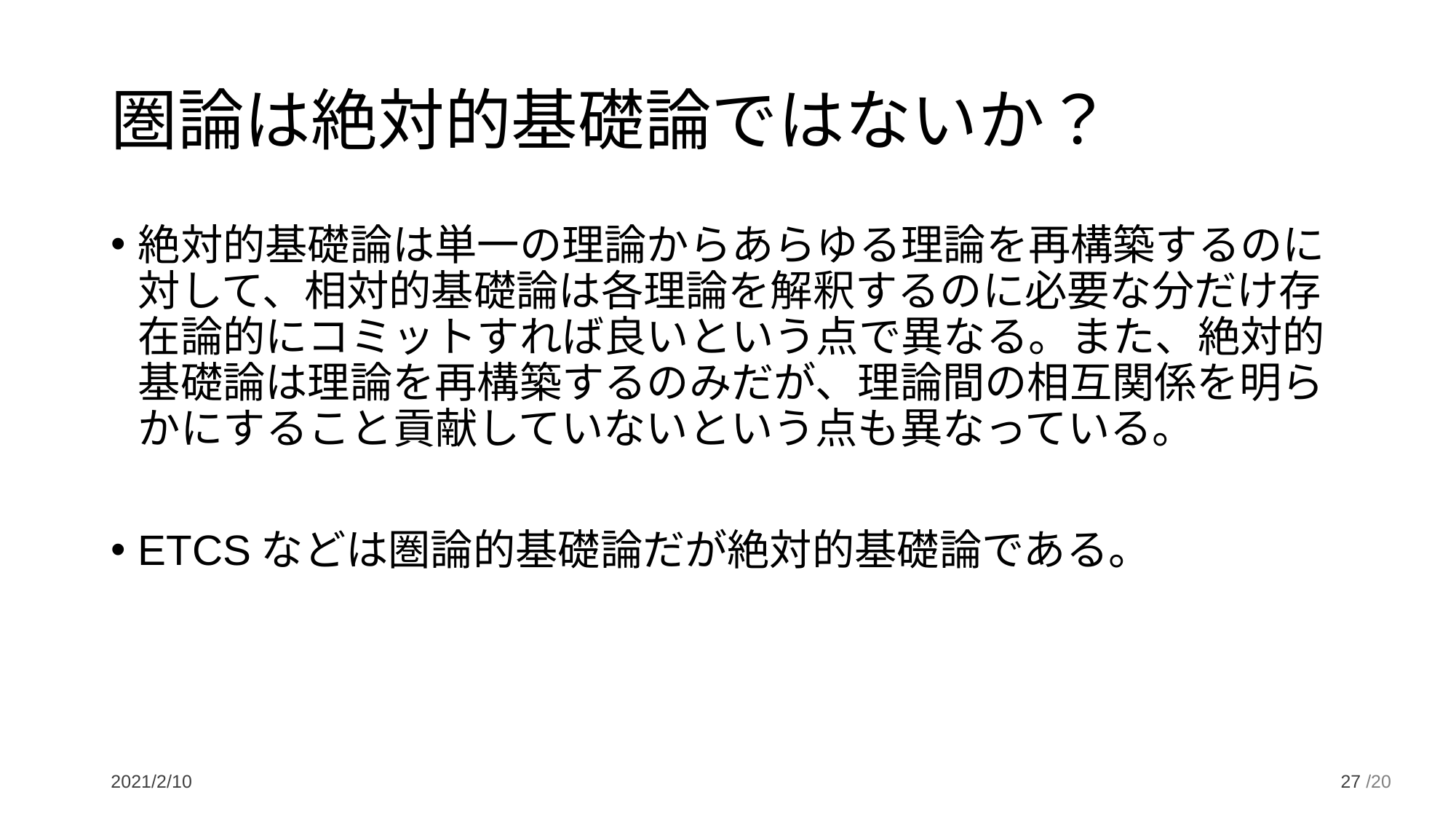

# 圏論は絶対的基礎論ではないか？
絶対的基礎論は単一の理論からあらゆる理論を再構築するのに対して、相対的基礎論は各理論を解釈するのに必要な分だけ存在論的にコミットすれば良いという点で異なる。また、絶対的基礎論は理論を再構築するのみだが、理論間の相互関係を明らかにすること貢献していないという点も異なっている。

ETCSなどは圏論的基礎論だが絶対的基礎論である。

2021/2/10
27